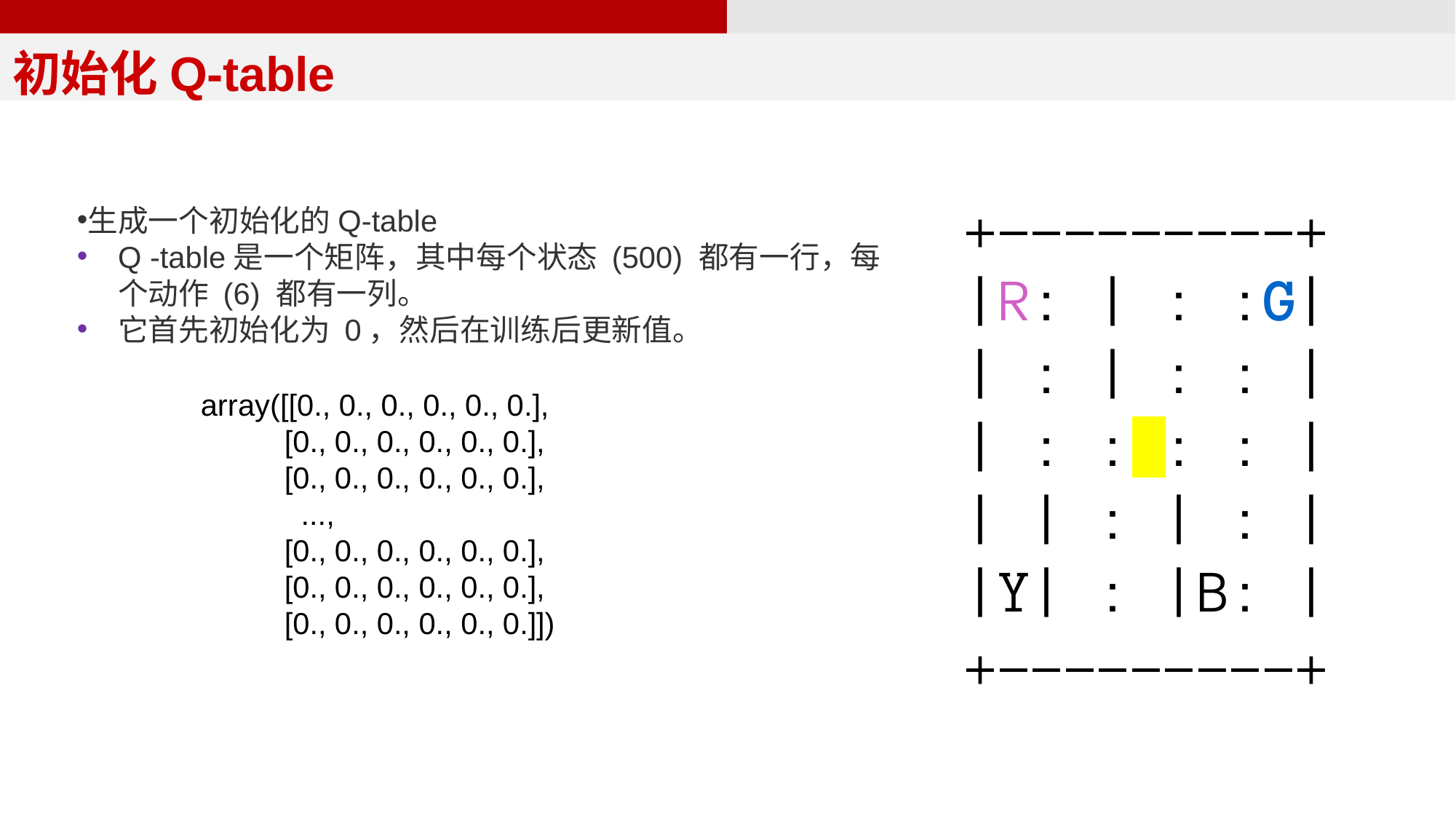

初始化Q-table
+---------+ |R: | : :G| | : | : : | | : : : : | | | : | : | |Y| : |B: | +---------+
生成一个初始化的Q-table
Q -table是一个矩阵，其中每个状态 (500) 都有一行，每个动作 (6) 都有一列。
它首先初始化为 0，然后在训练后更新值。
array([[0., 0., 0., 0., 0., 0.],
          [0., 0., 0., 0., 0., 0.],
          [0., 0., 0., 0., 0., 0.],
            ...,
          [0., 0., 0., 0., 0., 0.],
          [0., 0., 0., 0., 0., 0.],
          [0., 0., 0., 0., 0., 0.]])